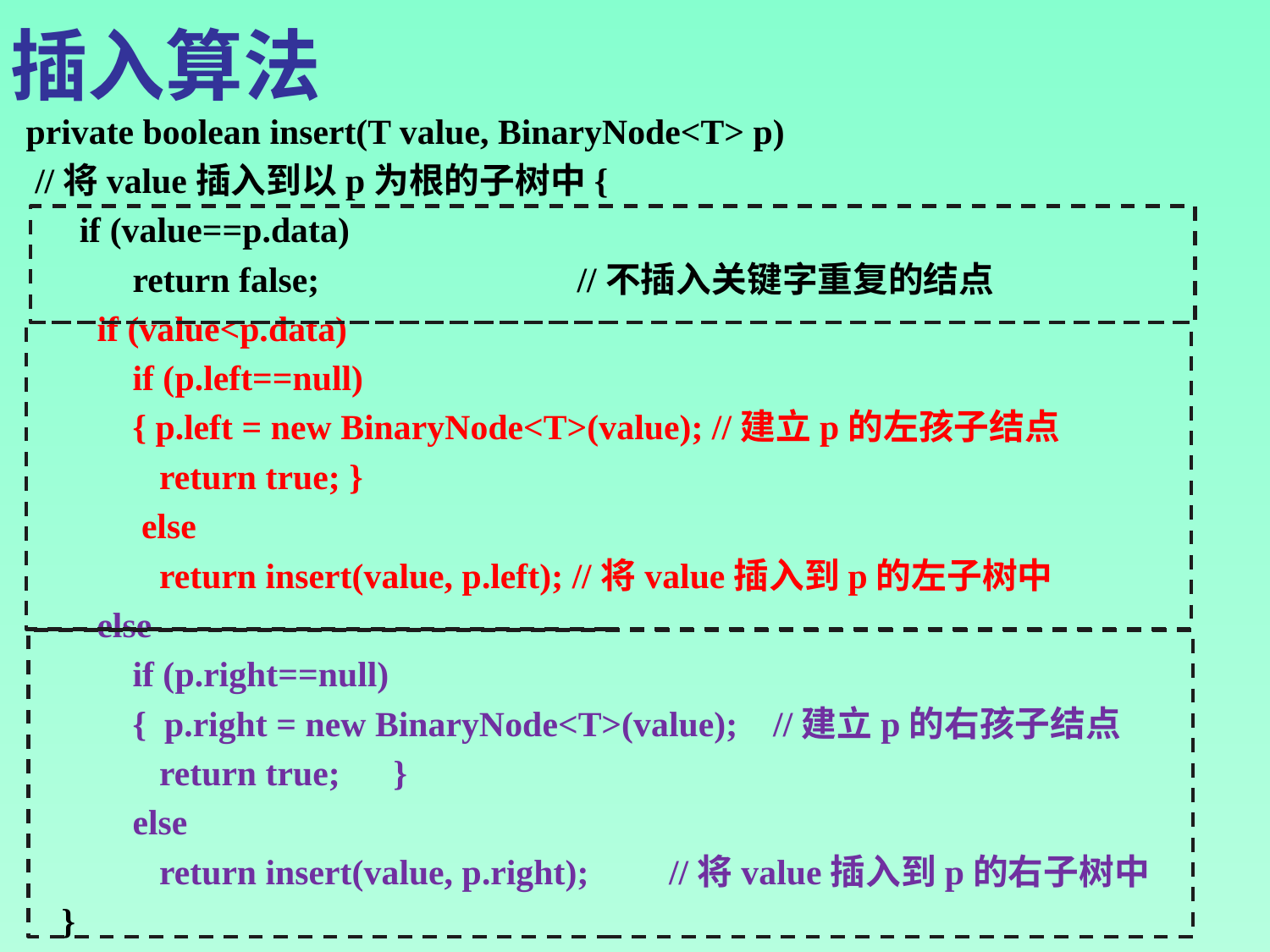

# 插入算法
private boolean insert(T value, BinaryNode<T> p)
 //将value插入到以p为根的子树中{
      if (value==p.data)
            return false;                             //不插入关键字重复的结点
        if (value<p.data)
            if (p.left==null)
            { p.left = new BinaryNode<T>(value); //建立p的左孩子结点
               return true; }
             else
               return insert(value, p.left); //将value插入到p的左子树中
        else
            if (p.right==null)
            {  p.right = new BinaryNode<T>(value);    //建立p的右孩子结点
               return true;      }
            else
               return insert(value, p.right);         //将value插入到p的右子树中
    }

65